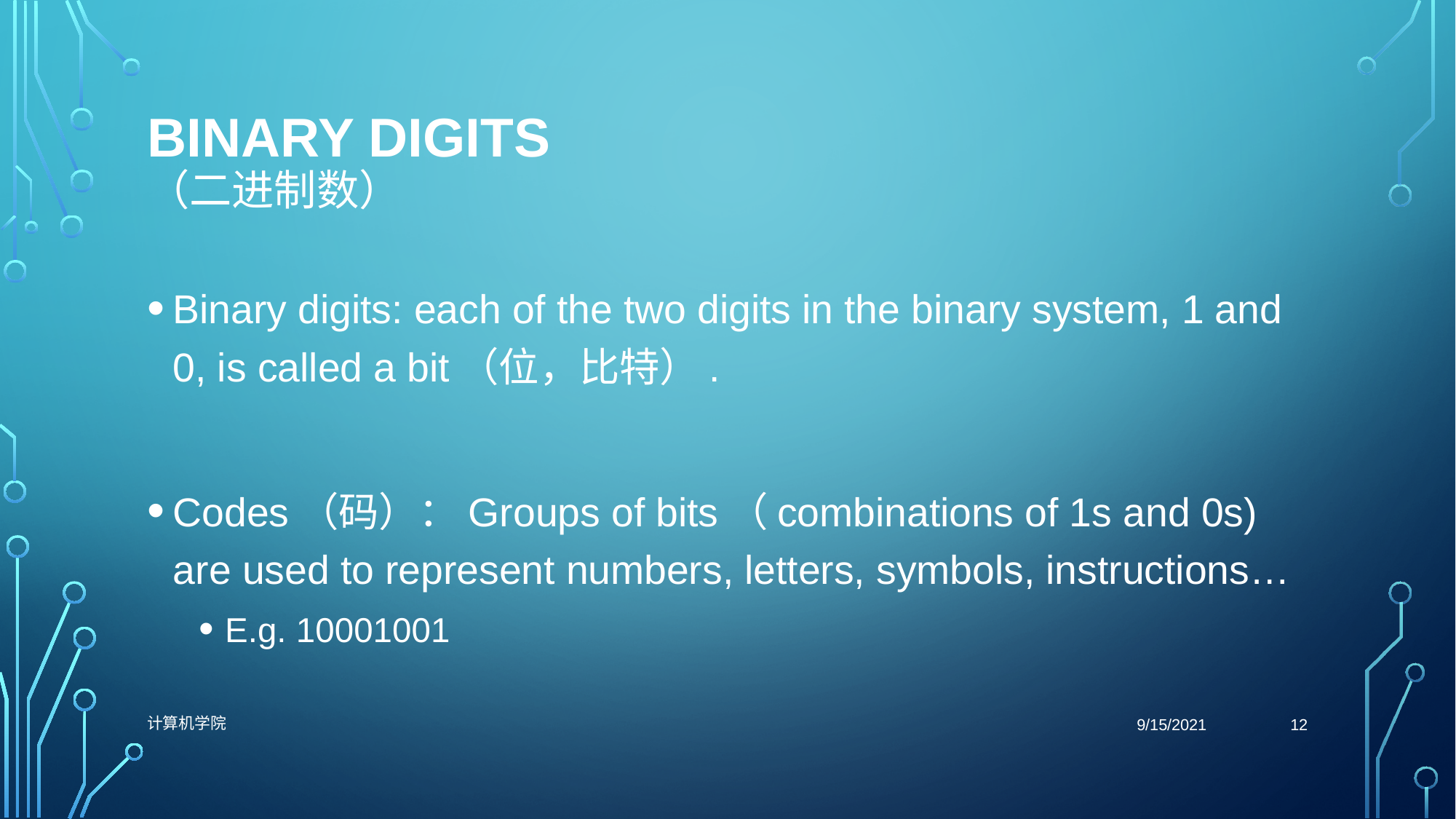

# Binary digits （二进制数）
Binary digits: each of the two digits in the binary system, 1 and 0, is called a bit（位，比特）.

Codes（码）：Groups of bits（combinations of 1s and 0s) are used to represent numbers, letters, symbols, instructions…
E.g. 10001001

12
计算机学院
9/15/2021